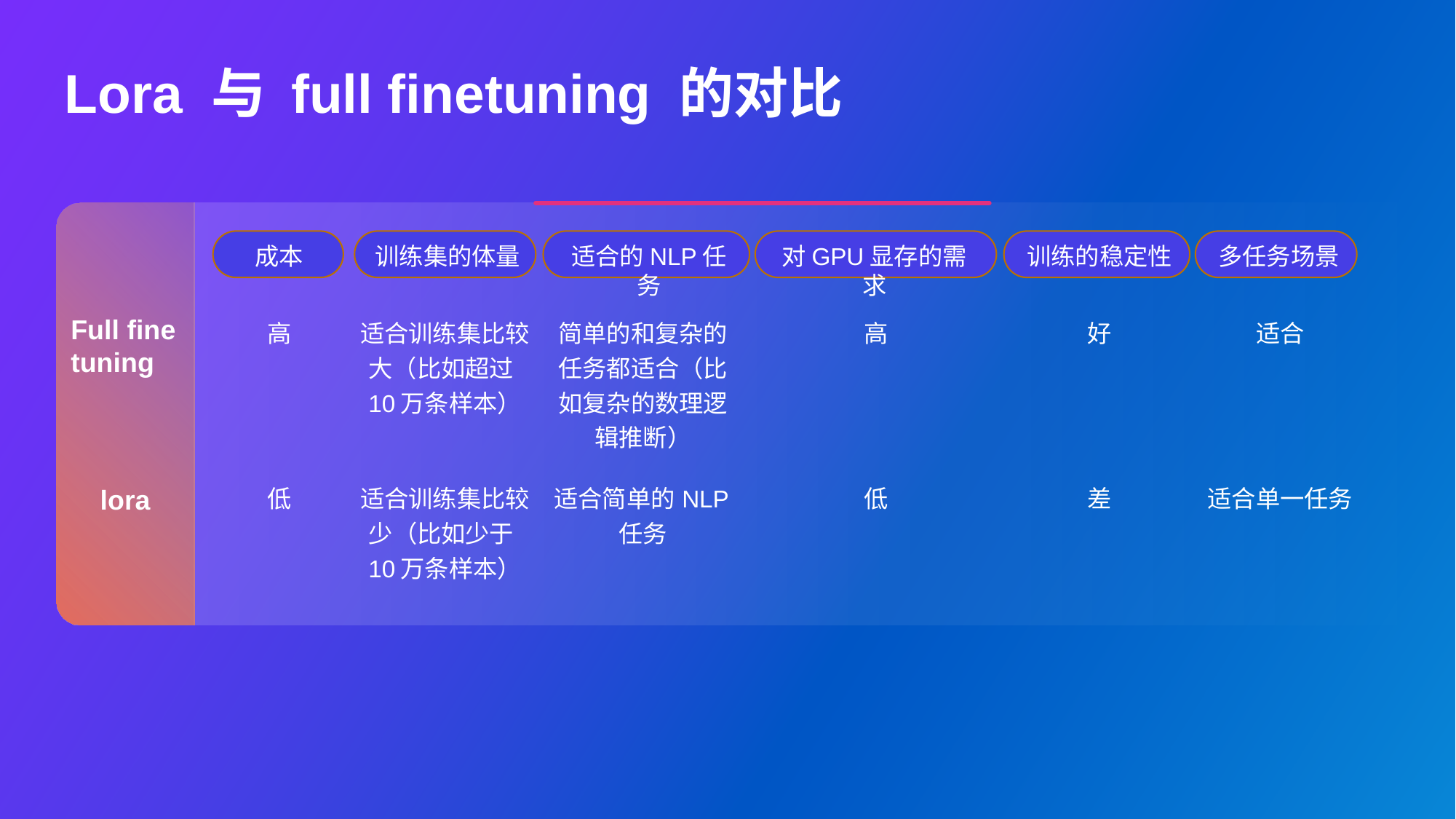

# Lora 与 full finetuning 的对比

成本
训练集的体量
适合的NLP任务
对GPU显存的需求
训练的稳定性
多任务场景
Full fine tuning
| 高 | 适合训练集比较大（比如超过10万条样本） | 简单的和复杂的任务都适合（比如复杂的数理逻辑推断） | 高 | 好 | 适合 |
| --- | --- | --- | --- | --- | --- |
| 低 | 适合训练集比较少（比如少于10万条样本） | 适合简单的NLP任务 | 低 | 差 | 适合单一任务 |

lora